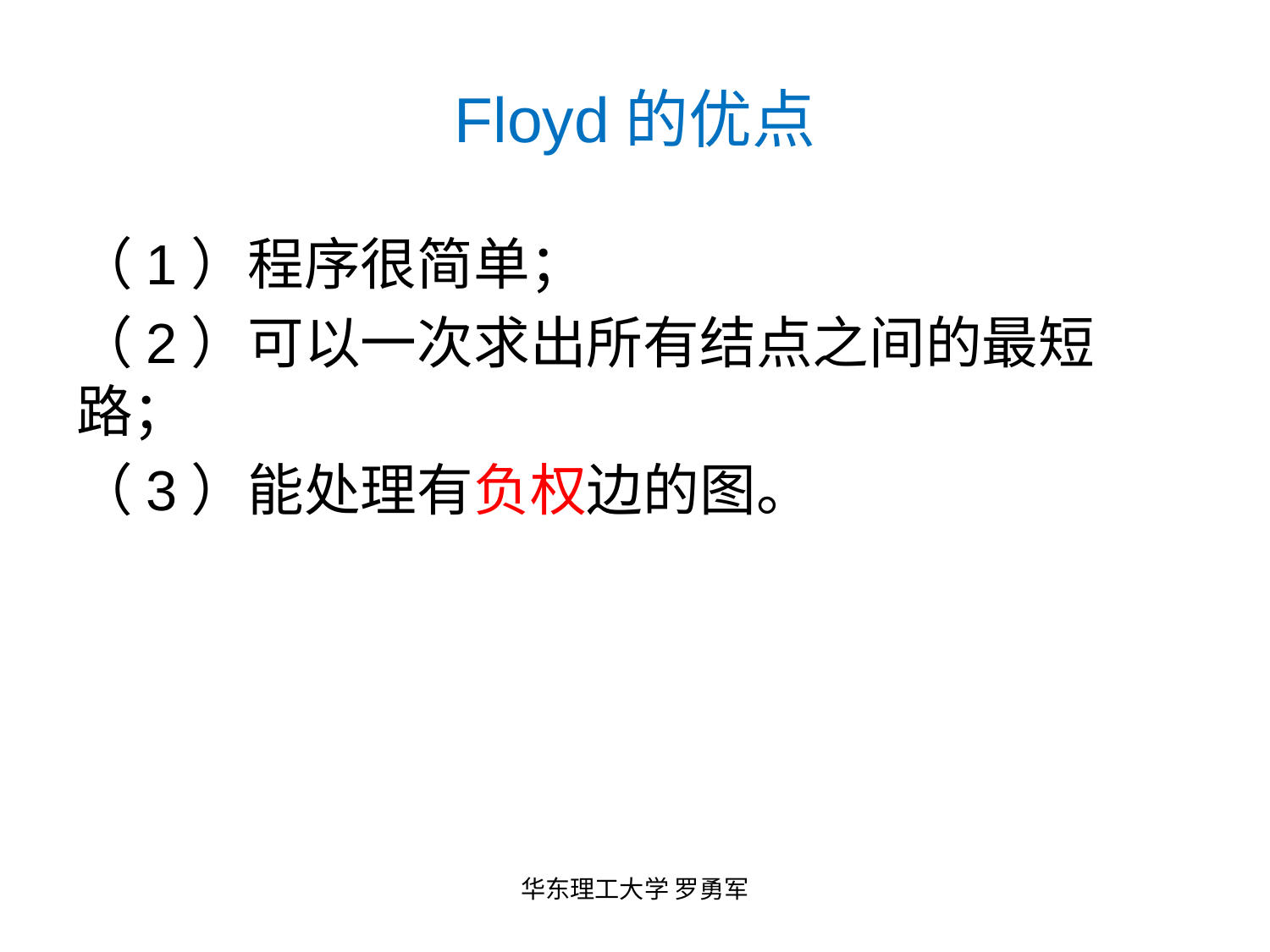

# Floyd的优点
（1）程序很简单；
（2）可以一次求出所有结点之间的最短路；
（3）能处理有负权边的图。

华东理工大学 罗勇军